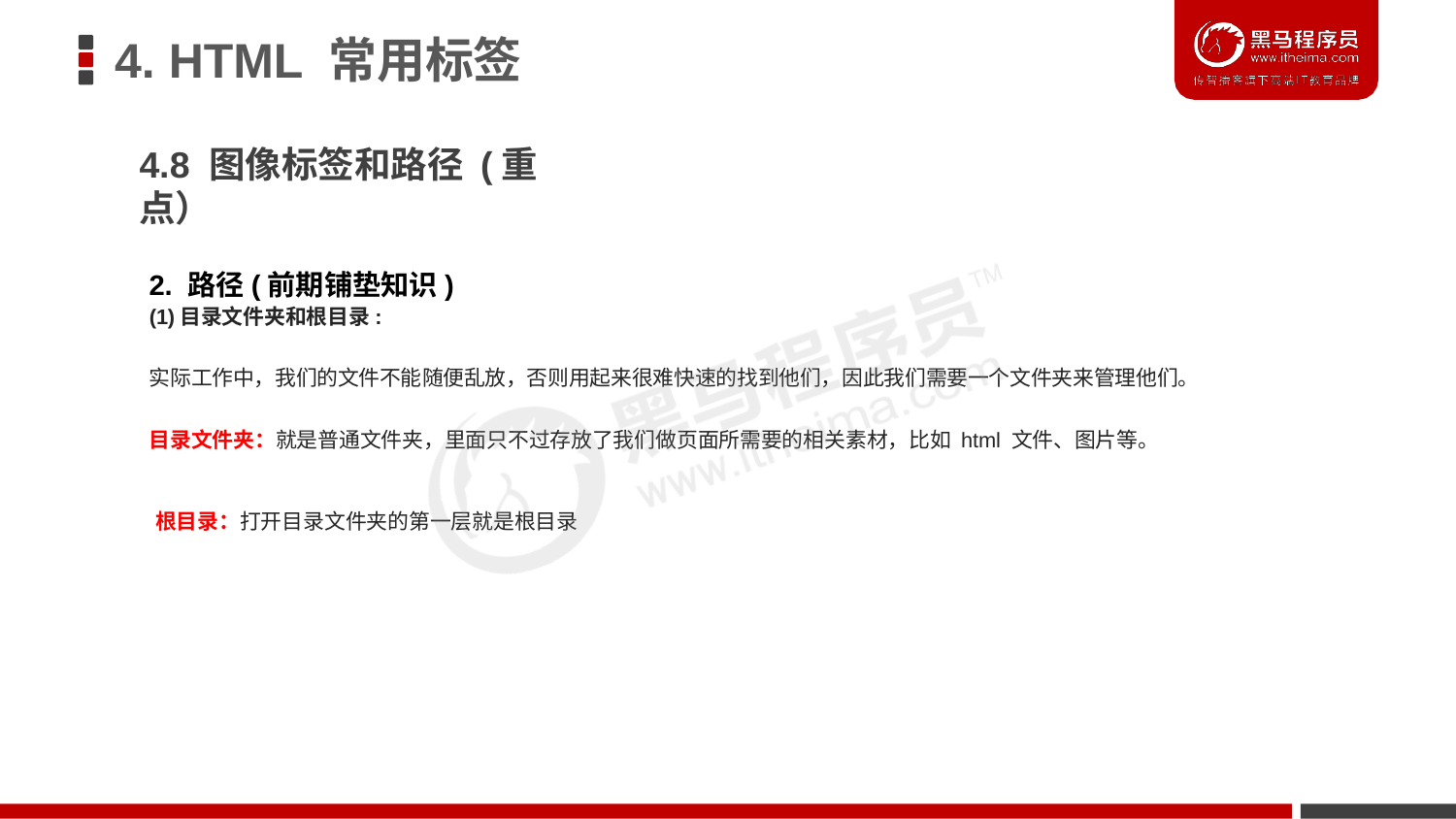

# 4. HTML 常用标签
4.8 图像标签和路径 (重点）

2. 路径(前期铺垫知识)

(1)目录文件夹和根目录:

实际工作中，我们的文件不能随便乱放，否则用起来很难快速的找到他们，因此我们需要一个文件夹来管理他们。

目录文件夹：就是普通文件夹，里面只不过存放了我们做页面所需要的相关素材，比如 html 文件、图片等。

根目录：打开目录文件夹的第一层就是根目录